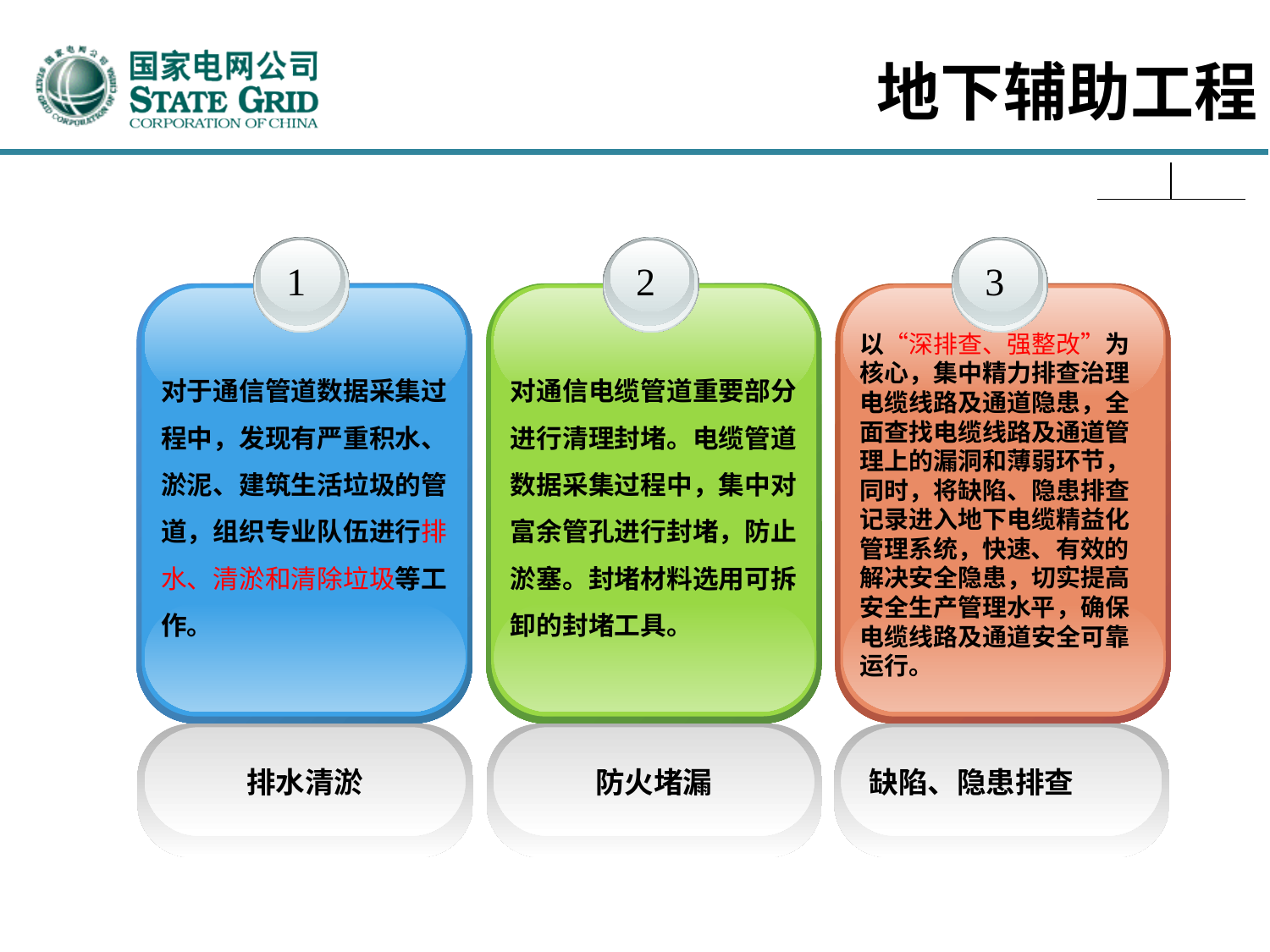

地下辅助工程

1

对于通信管道数据采集过程中，发现有严重积水、淤泥、建筑生活垃圾的管道，组织专业队伍进行排水、清淤和清除垃圾等工作。

排水清淤

2

对通信电缆管道重要部分进行清理封堵。电缆管道数据采集过程中，集中对富余管孔进行封堵，防止淤塞。封堵材料选用可拆卸的封堵工具。

防火堵漏

3

以“深排查、强整改”为核心，集中精力排查治理电缆线路及通道隐患，全面查找电缆线路及通道管理上的漏洞和薄弱环节，同时，将缺陷、隐患排查记录进入地下电缆精益化管理系统，快速、有效的解决安全隐患，切实提高安全生产管理水平，确保电缆线路及通道安全可靠运行。

缺陷、隐患排查